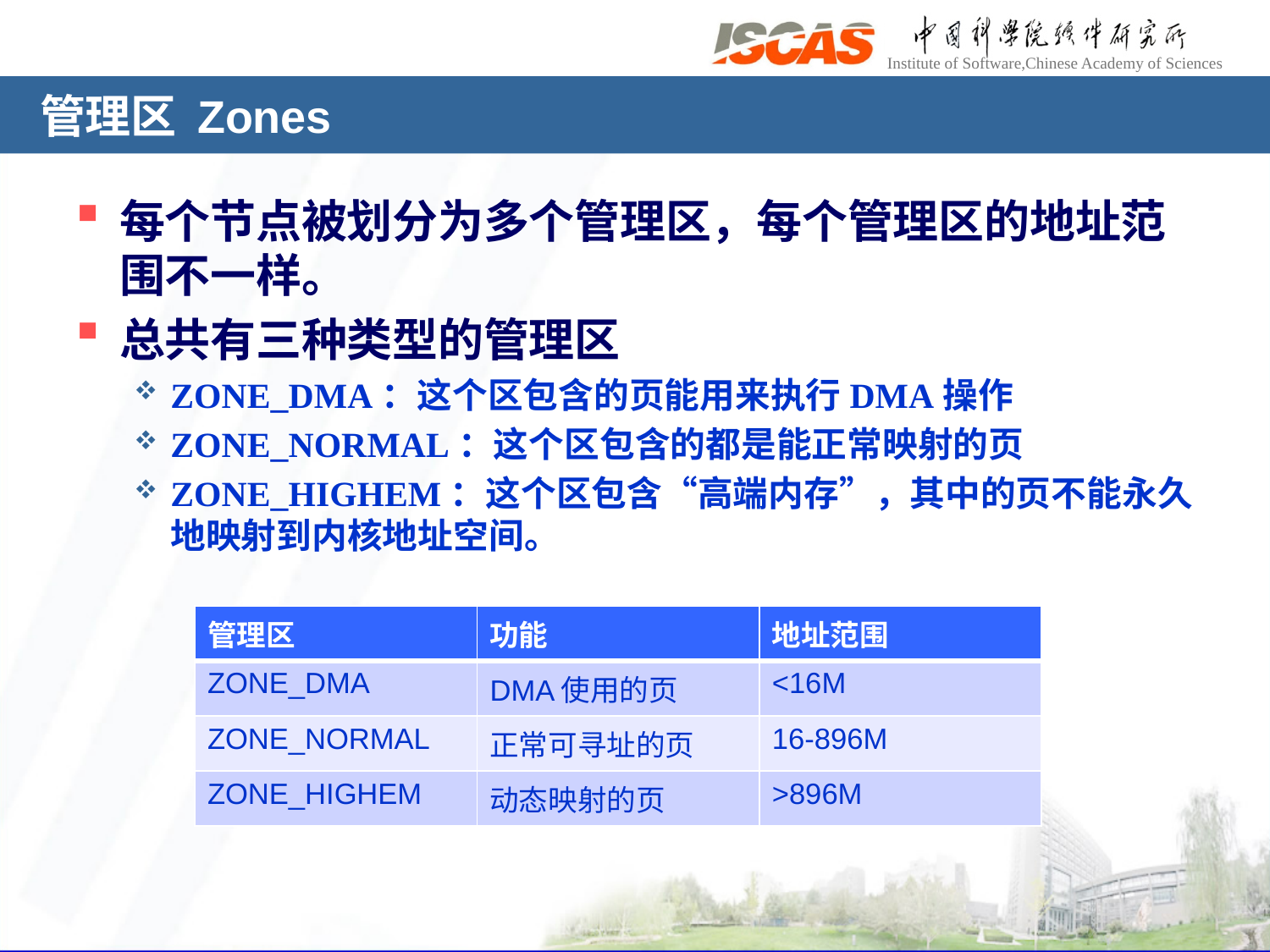

# 管理区 Zones
每个节点被划分为多个管理区，每个管理区的地址范围不一样。
总共有三种类型的管理区
ZONE_DMA：这个区包含的页能用来执行DMA操作
ZONE_NORMAL：这个区包含的都是能正常映射的页
ZONE_HIGHEM：这个区包含“高端内存”，其中的页不能永久地映射到内核地址空间。

| 管理区 | 功能 | 地址范围 |
| --- | --- | --- |
| ZONE\_DMA | DMA使用的页 | <16M |
| ZONE\_NORMAL | 正常可寻址的页 | 16-896M |
| ZONE\_HIGHEM | 动态映射的页 | >896M |